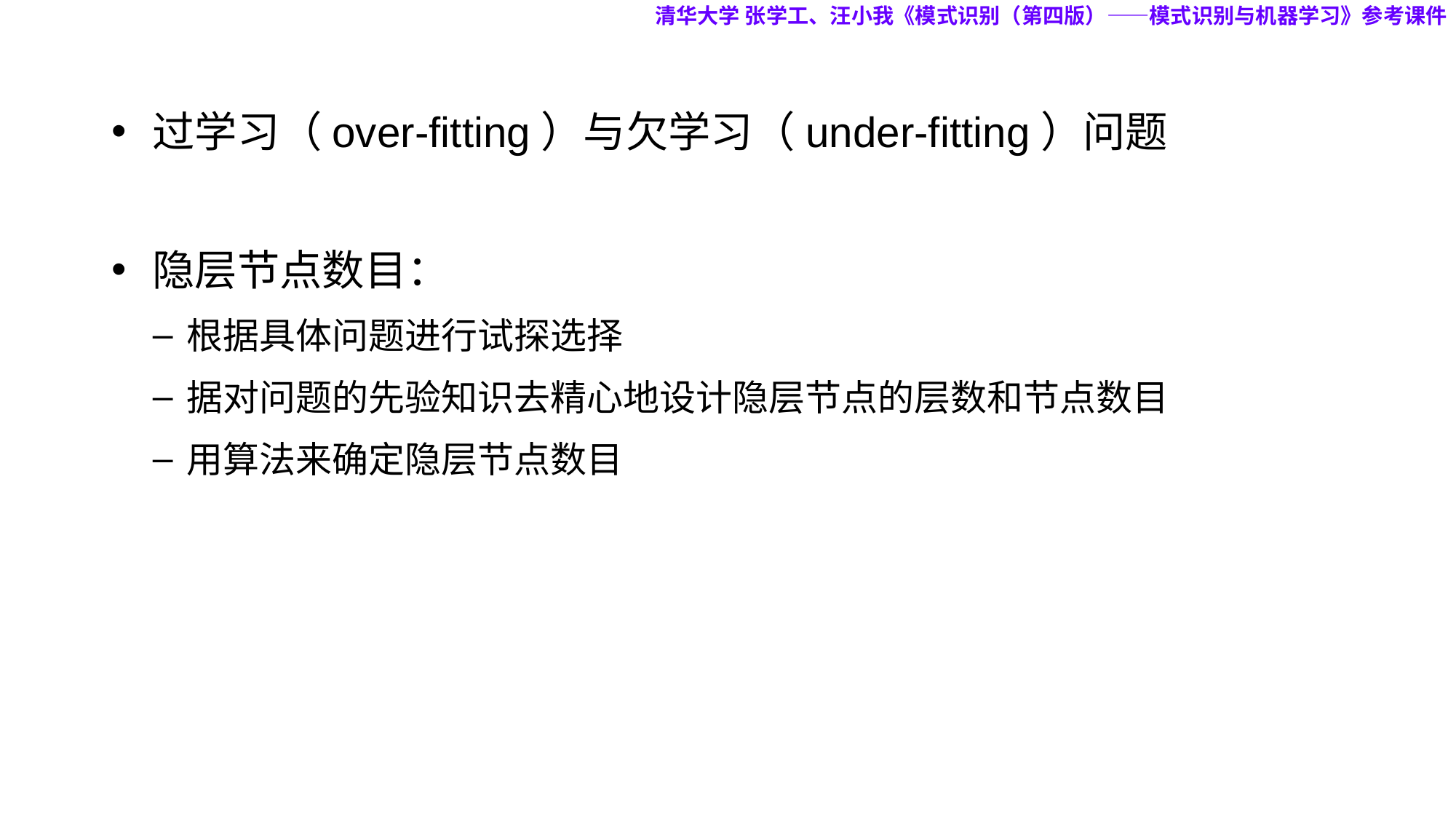

清华大学 张学工、汪小我《模式识别（第四版）——模式识别与机器学习》参考课件
过学习（over-fitting）与欠学习（under-fitting）问题

隐层节点数目：
根据具体问题进行试探选择
据对问题的先验知识去精心地设计隐层节点的层数和节点数目
用算法来确定隐层节点数目